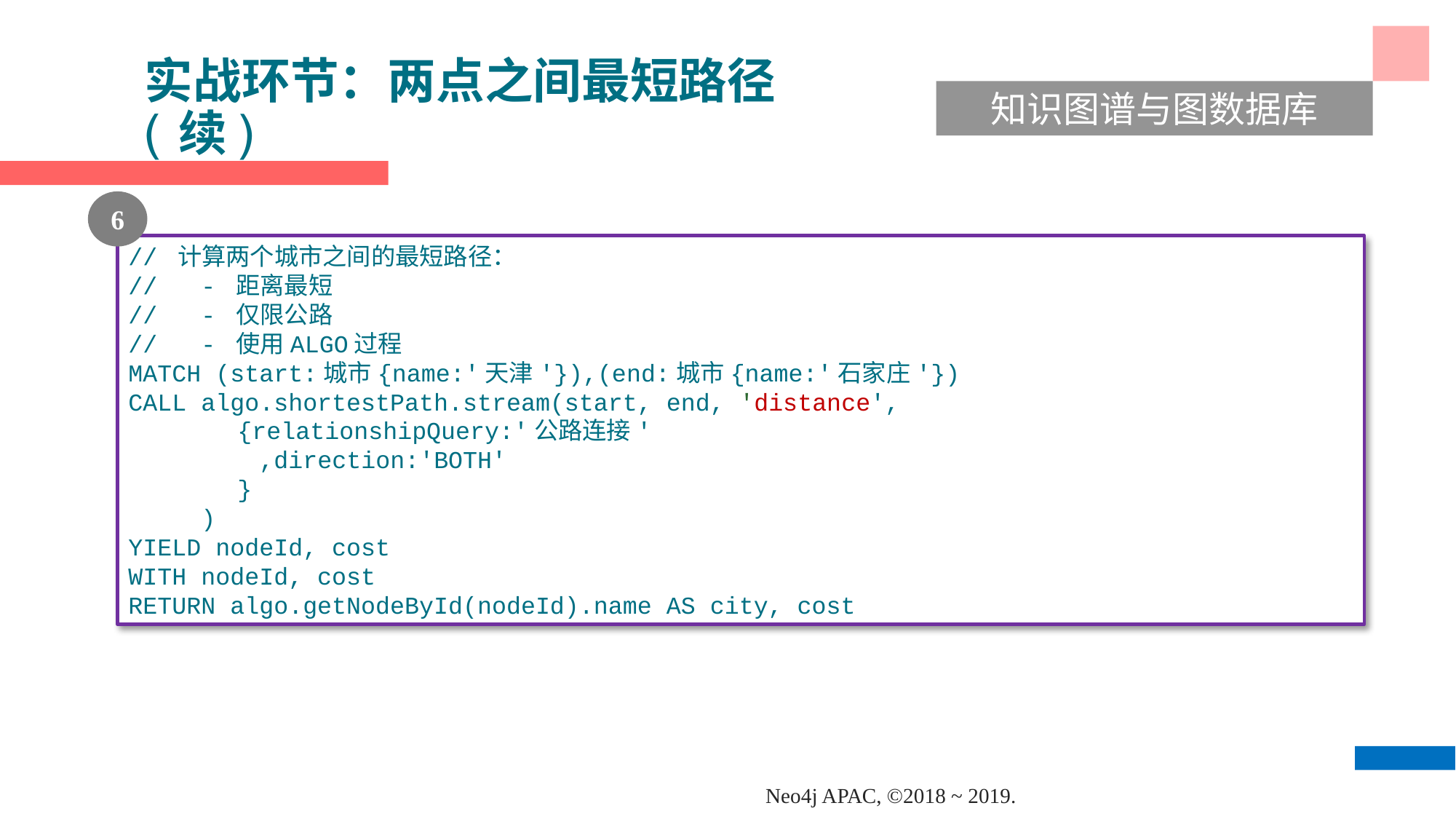

实战环节：两点之间最短路径(续)
知识图谱与图数据库
6
// 计算两个城市之间的最短路径：
//   - 距离最短
//   - 仅限公路
//   - 使用ALGO过程
MATCH (start:城市{name:'天津'}),(end:城市{name:'石家庄'})
CALL algo.shortestPath.stream(start, end, 'distance',
	{relationshipQuery:'公路连接'
         ,direction:'BOTH'
     	}
     )
YIELD nodeId, cost
WITH nodeId, cost
RETURN algo.getNodeById(nodeId).name AS city, cost